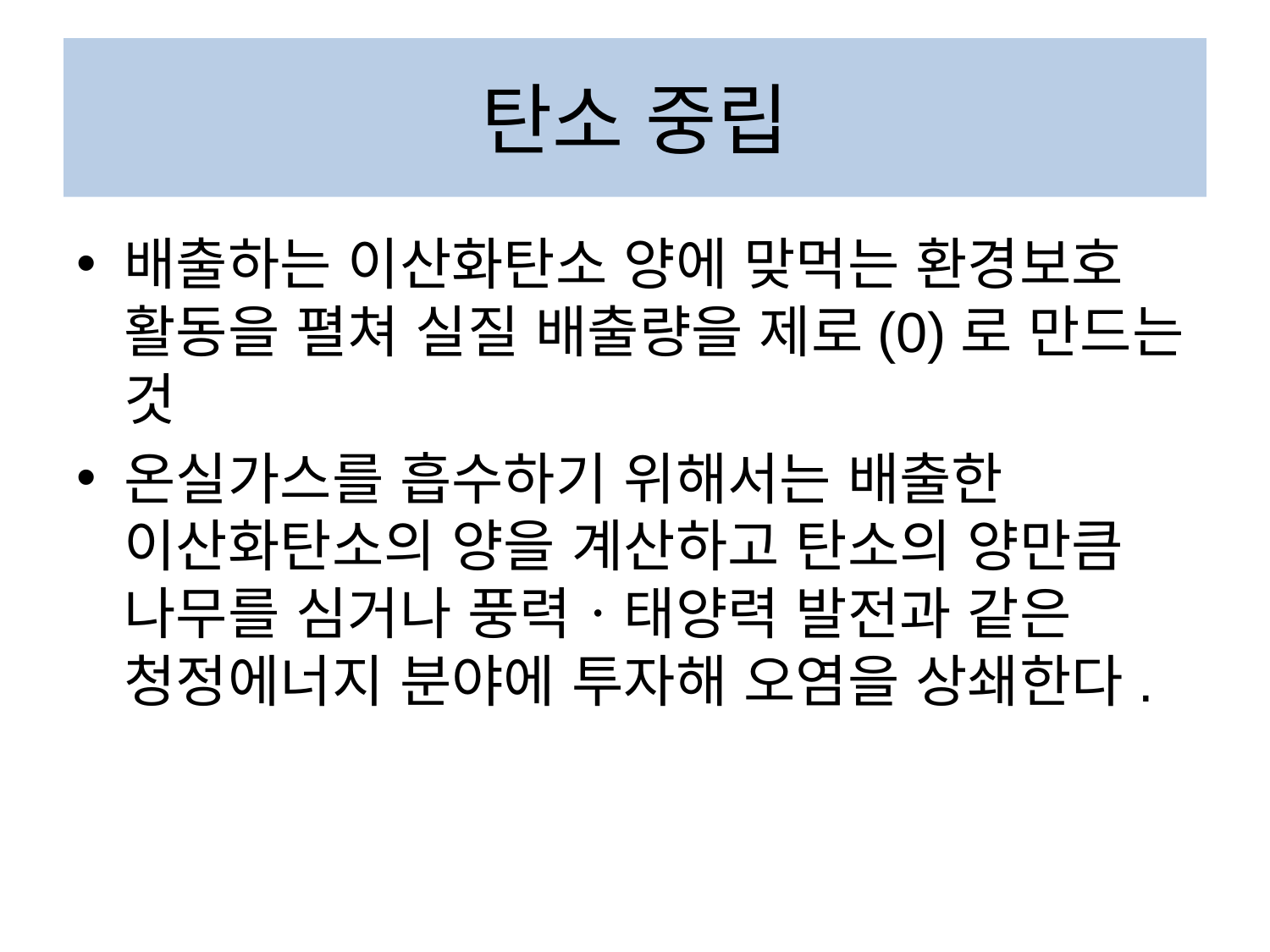

# 탄소 중립
배출하는 이산화탄소 양에 맞먹는 환경보호 활동을 펼쳐 실질 배출량을 제로(0)로 만드는 것
온실가스를 흡수하기 위해서는 배출한 이산화탄소의 양을 계산하고 탄소의 양만큼 나무를 심거나 풍력ㆍ태양력 발전과 같은 청정에너지 분야에 투자해 오염을 상쇄한다.